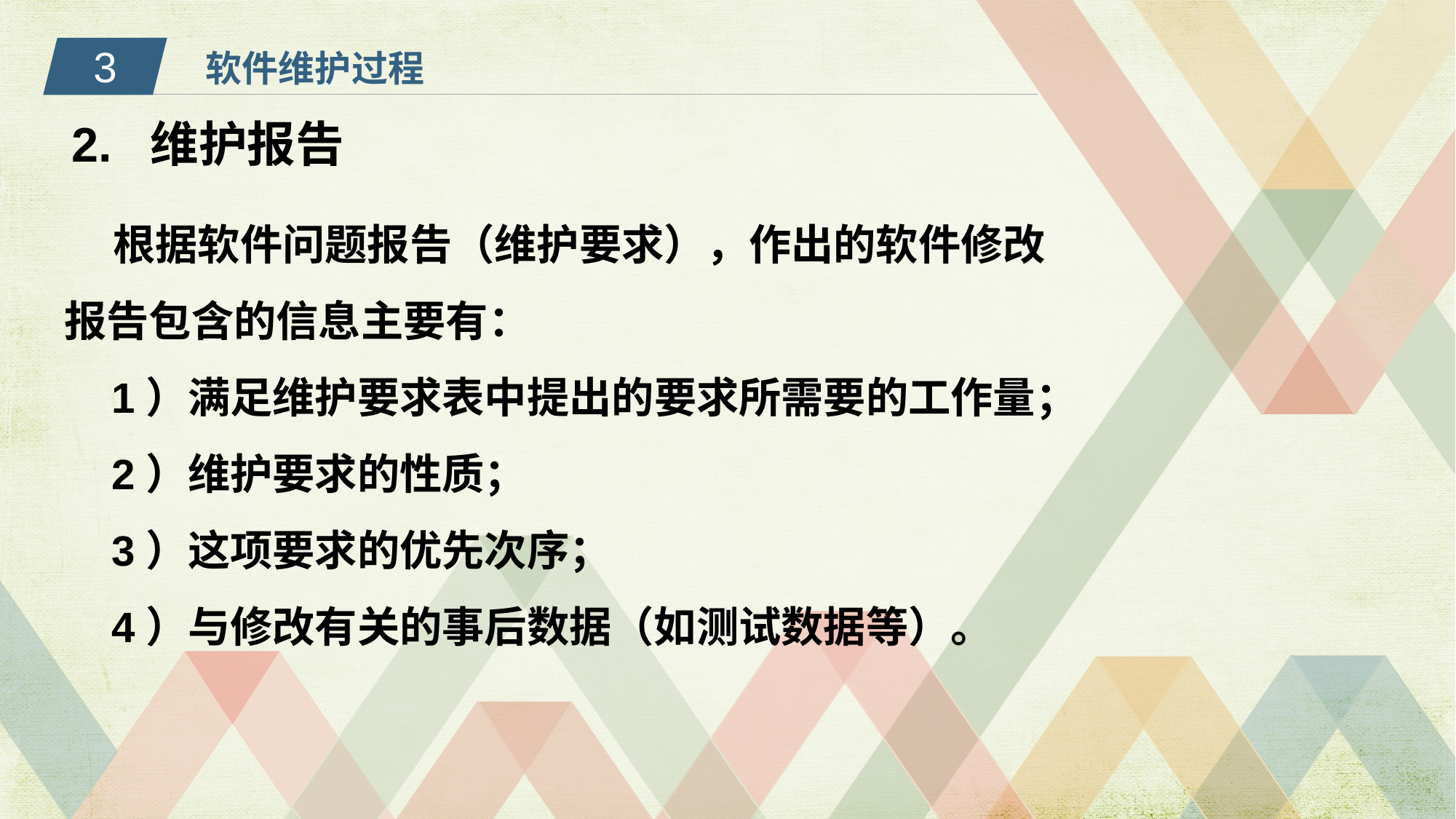

3

软件维护过程
2.  维护报告

    根据软件问题报告（维护要求），作出的软件修改报告包含的信息主要有：
    1）满足维护要求表中提出的要求所需要的工作量；
    2）维护要求的性质；
    3）这项要求的优先次序；
    4）与修改有关的事后数据（如测试数据等）。